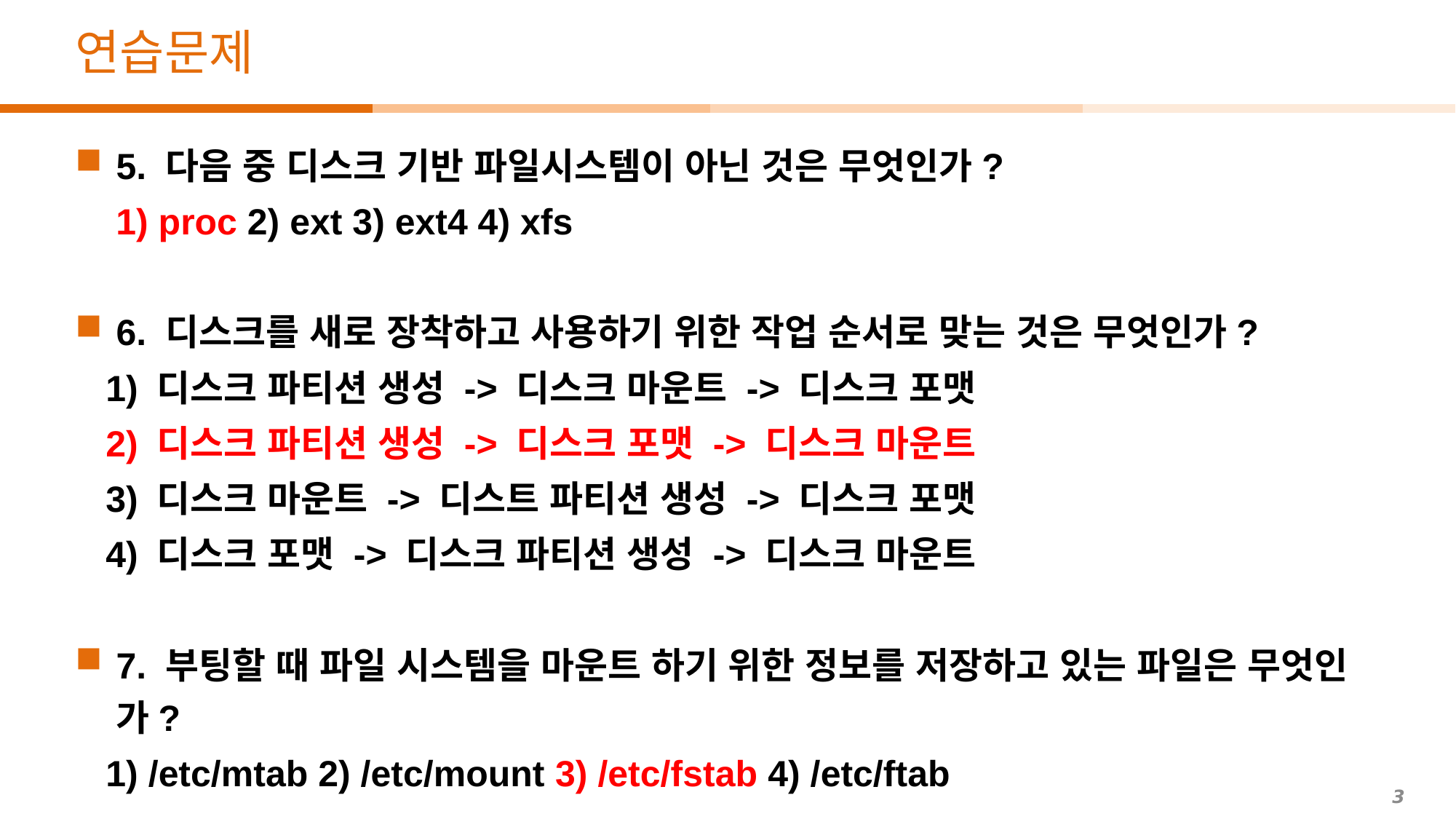

# 연습문제
5. 다음 중 디스크 기반 파일시스템이 아닌 것은 무엇인가?
    1) proc 2) ext 3) ext4 4) xfs

6. 디스크를 새로 장착하고 사용하기 위한 작업 순서로 맞는 것은 무엇인가?
   1) 디스크 파티션 생성 -> 디스크 마운트 -> 디스크 포맷
   2) 디스크 파티션 생성 -> 디스크 포맷 -> 디스크 마운트
   3) 디스크 마운트 -> 디스트 파티션 생성 -> 디스크 포맷
   4) 디스크 포맷 -> 디스크 파티션 생성 -> 디스크 마운트

7. 부팅할 때 파일 시스템을 마운트 하기 위한 정보를 저장하고 있는 파일은 무엇인가?
   1) /etc/mtab 2) /etc/mount 3) /etc/fstab 4) /etc/ftab